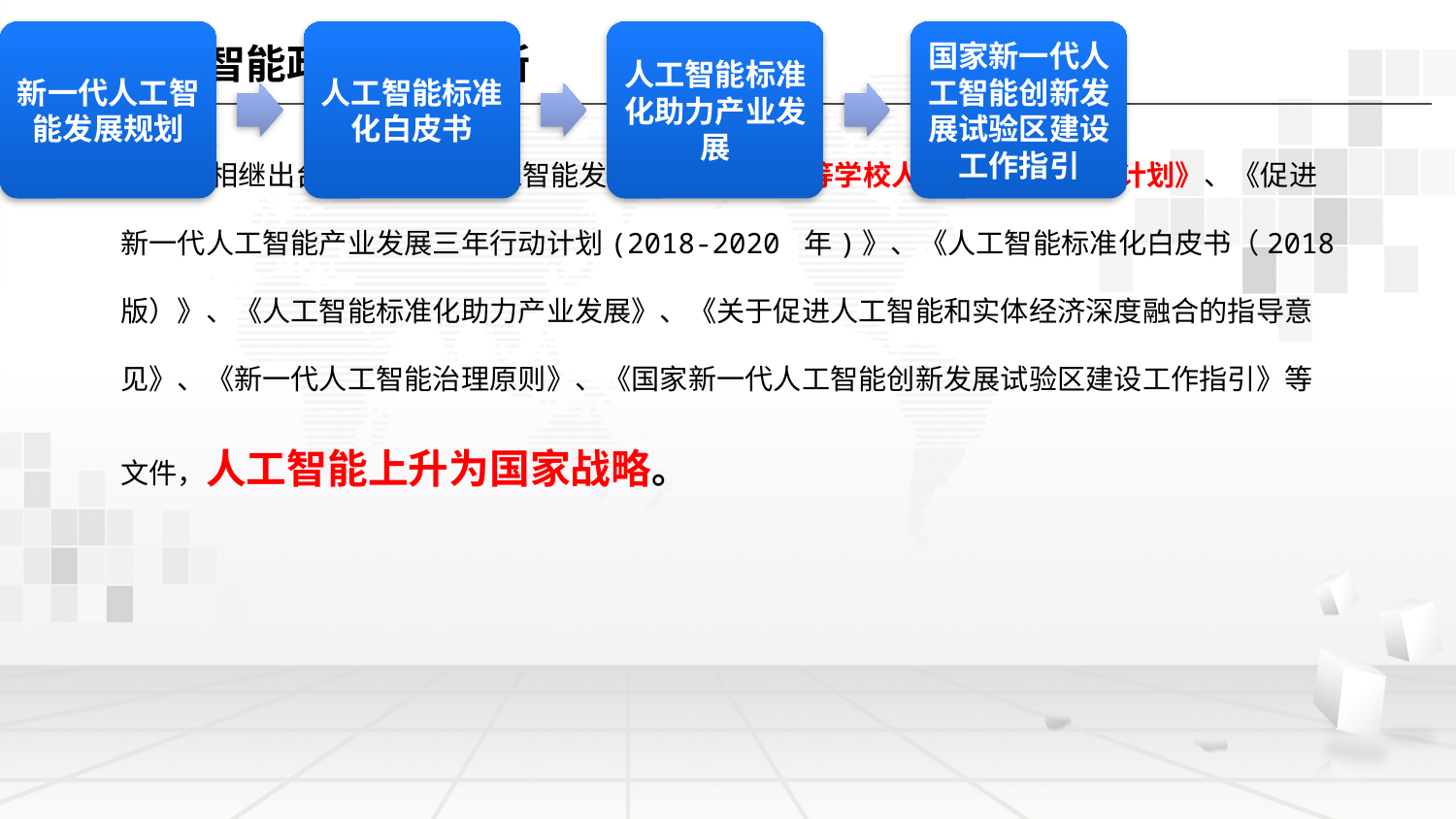

人工智能政策利好不断
    国家相继出台了《新一代人工智能发展规划》、《高等学校人工智能创新行动计划》、《促进新一代人工智能产业发展三年行动计划(2018-2020 年)》、《人工智能标准化白皮书（2018 版）》、《人工智能标准化助力产业发展》、《关于促进人工智能和实体经济深度融合的指导意见》、《新一代人工智能治理原则》、《国家新一代人工智能创新发展试验区建设工作指引》等文件，人工智能上升为国家战略。
新一代人工智能发展规划

人工智能标准化白皮书

人工智能标准化助力产业发展

国家新一代人工智能创新发展试验区建设工作指引